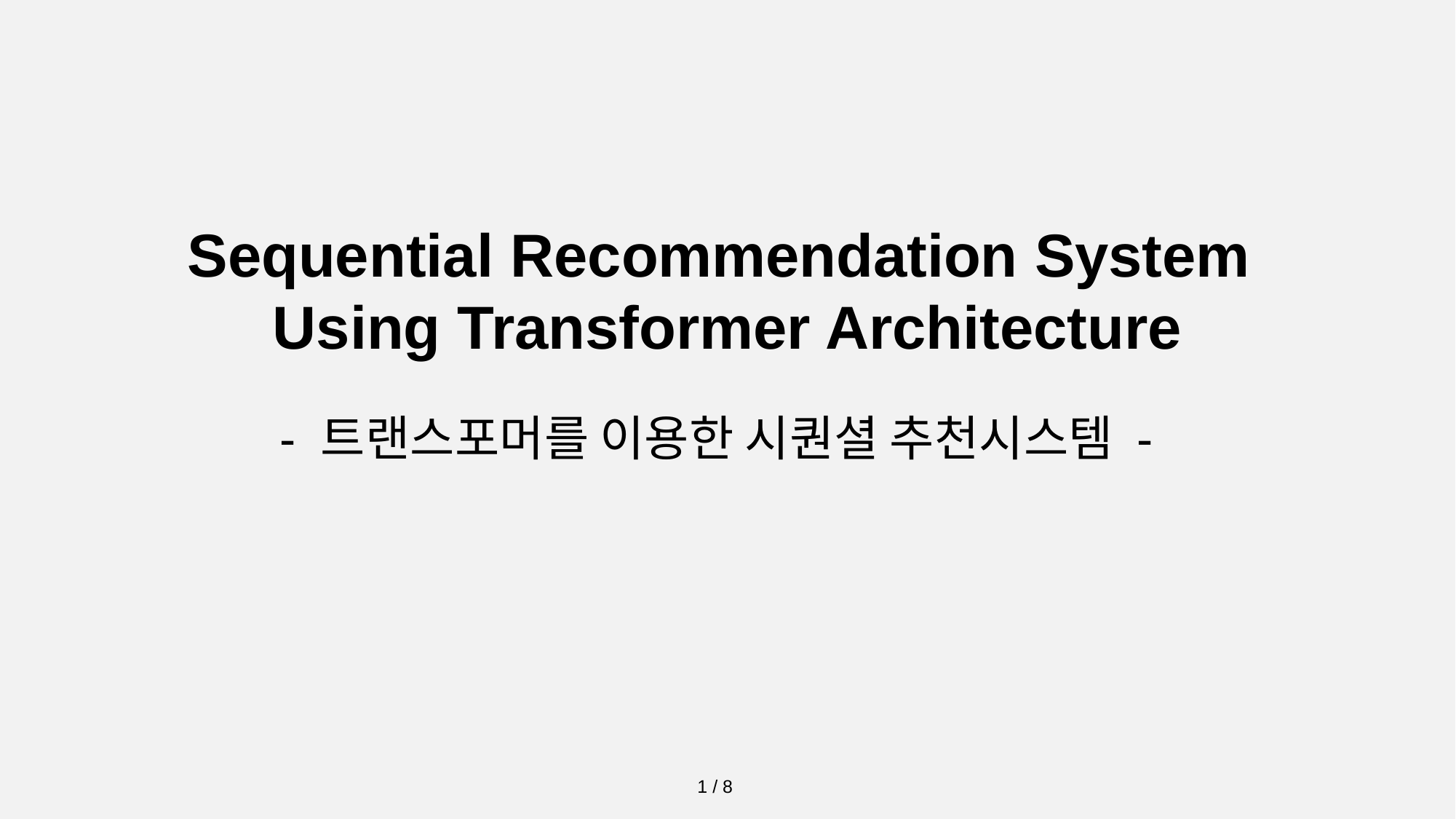

Sequential Recommendation System
Using Transformer Architecture

- 트랜스포머를 이용한 시퀀셜 추천시스템 -